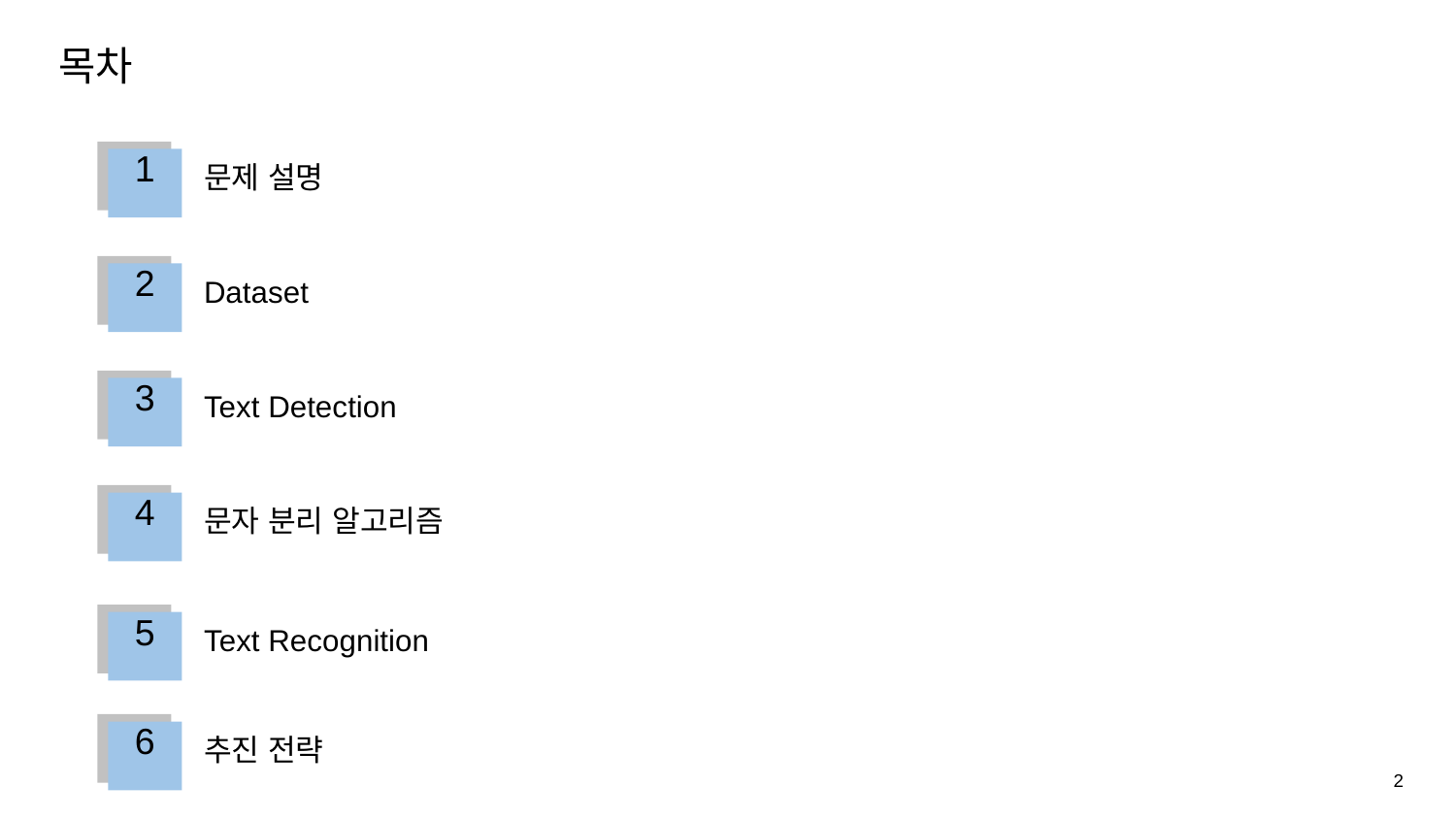

목차
1

문제 설명

2

Dataset

3

Text Detection

4

문자 분리 알고리즘

5

Text Recognition

6

추진 전략

2